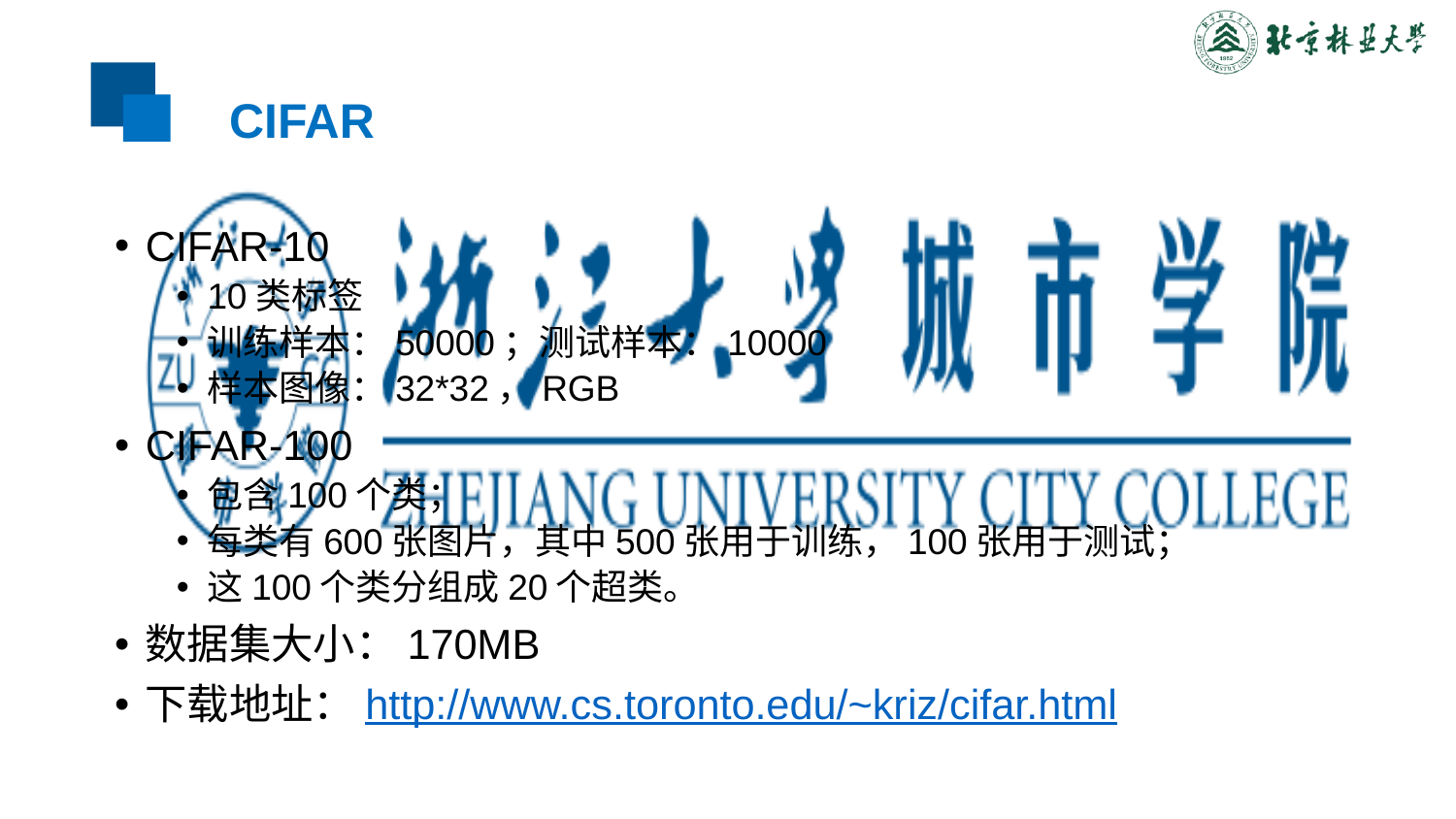

# CIFAR

CIFAR-10
10类标签
训练样本：50000；测试样本：10000
样本图像：32*32，RGB
CIFAR-100
包含100个类；
每类有600张图片，其中500张用于训练，100张用于测试；
这100个类分组成20个超类。
数据集大小：170MB
下载地址：http://www.cs.toronto.edu/~kriz/cifar.html